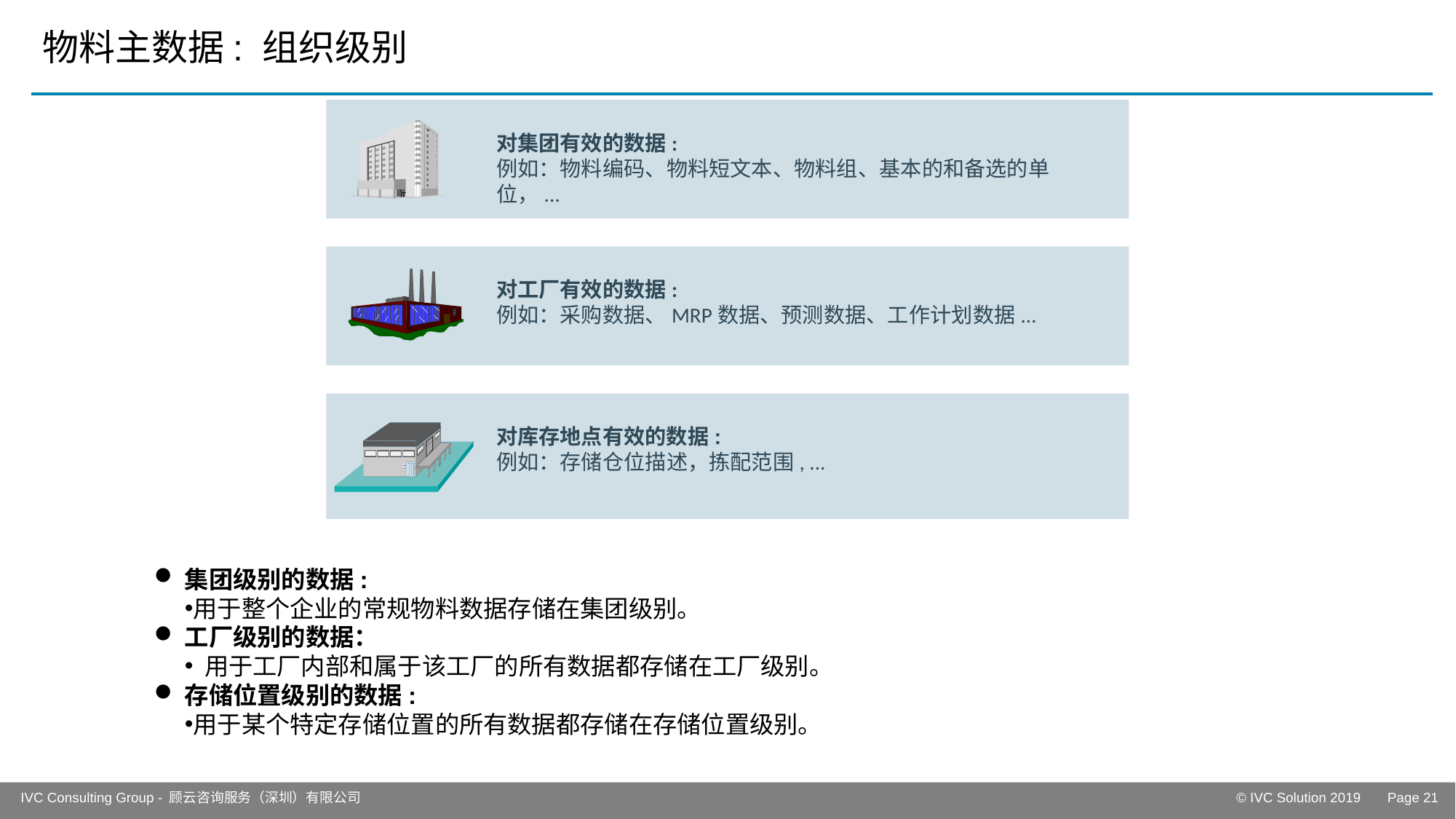

# 物料主数据: 组织级别

对集团有效的数据:
例如：物料编码、物料短文本、物料组、基本的和备选的单位，...

对工厂有效的数据:
例如：采购数据、MRP数据、预测数据、工作计划数据...

对库存地点有效的数据:
例如：存储仓位描述，拣配范围, ...

集团级别的数据:
用于整个企业的常规物料数据存储在集团级别。
工厂级别的数据：
 用于工厂内部和属于该工厂的所有数据都存储在工厂级别。
存储位置级别的数据:
用于某个特定存储位置的所有数据都存储在存储位置级别。